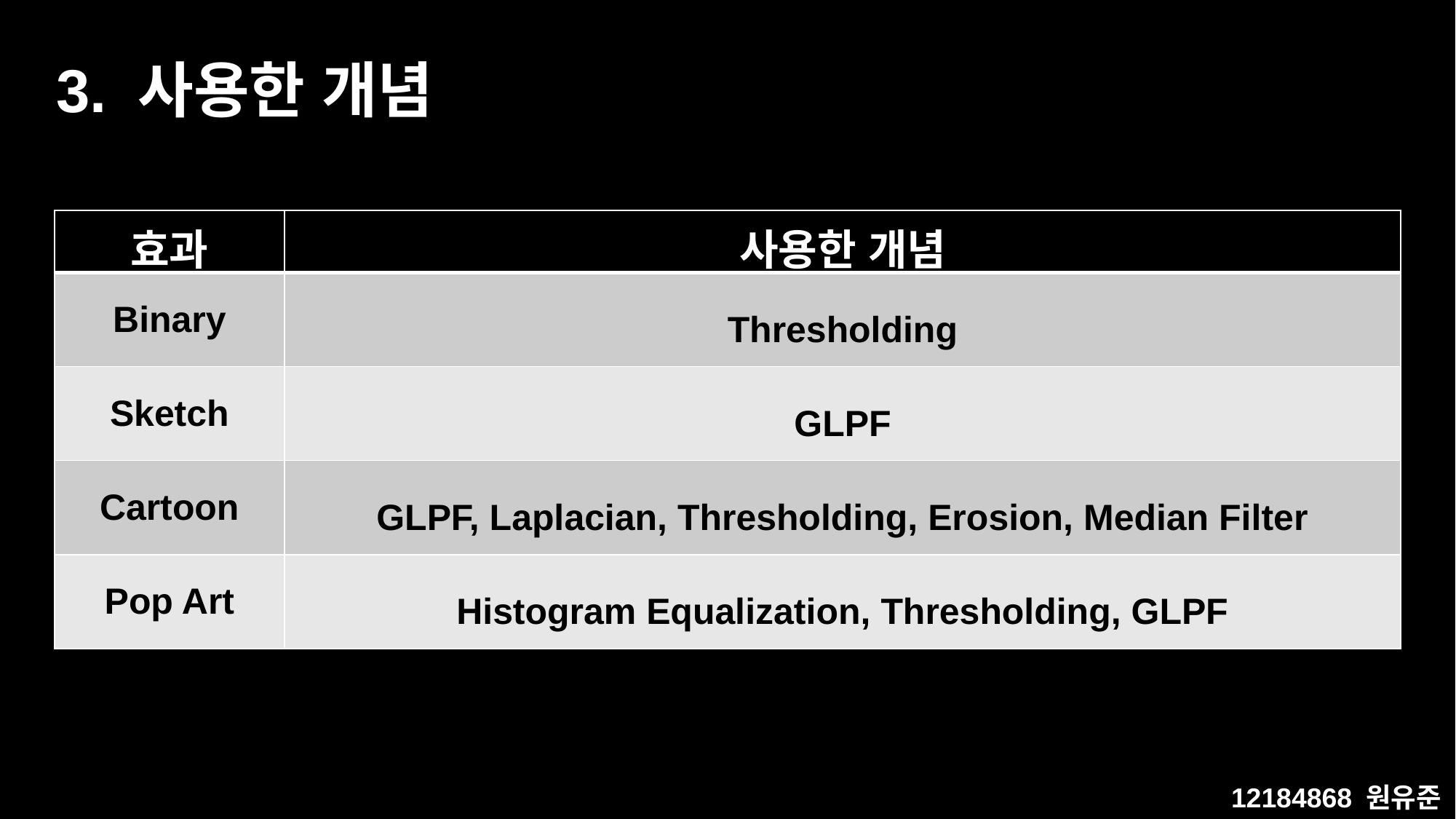

3. 사용한 개념
| 효과 | 사용한 개념 |
| --- | --- |
| Binary | Thresholding |
| Sketch | GLPF |
| Cartoon | GLPF, Laplacian, Thresholding, Erosion, Median Filter |
| Pop Art | Histogram Equalization, Thresholding, GLPF |
12184868 원유준